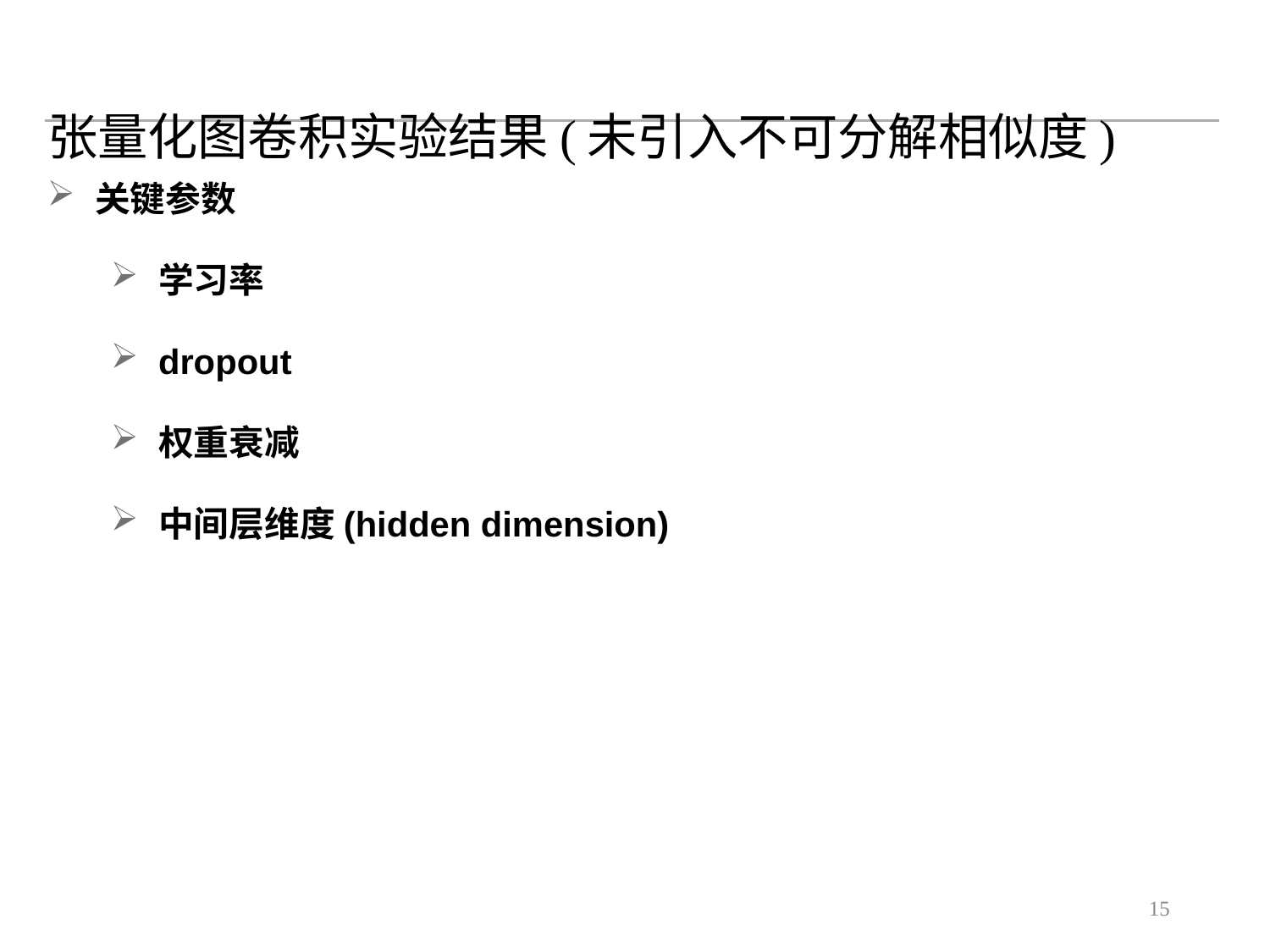

张量化图卷积实验结果(未引入不可分解相似度)

关键参数
学习率
dropout
权重衰减
中间层维度(hidden dimension)

15